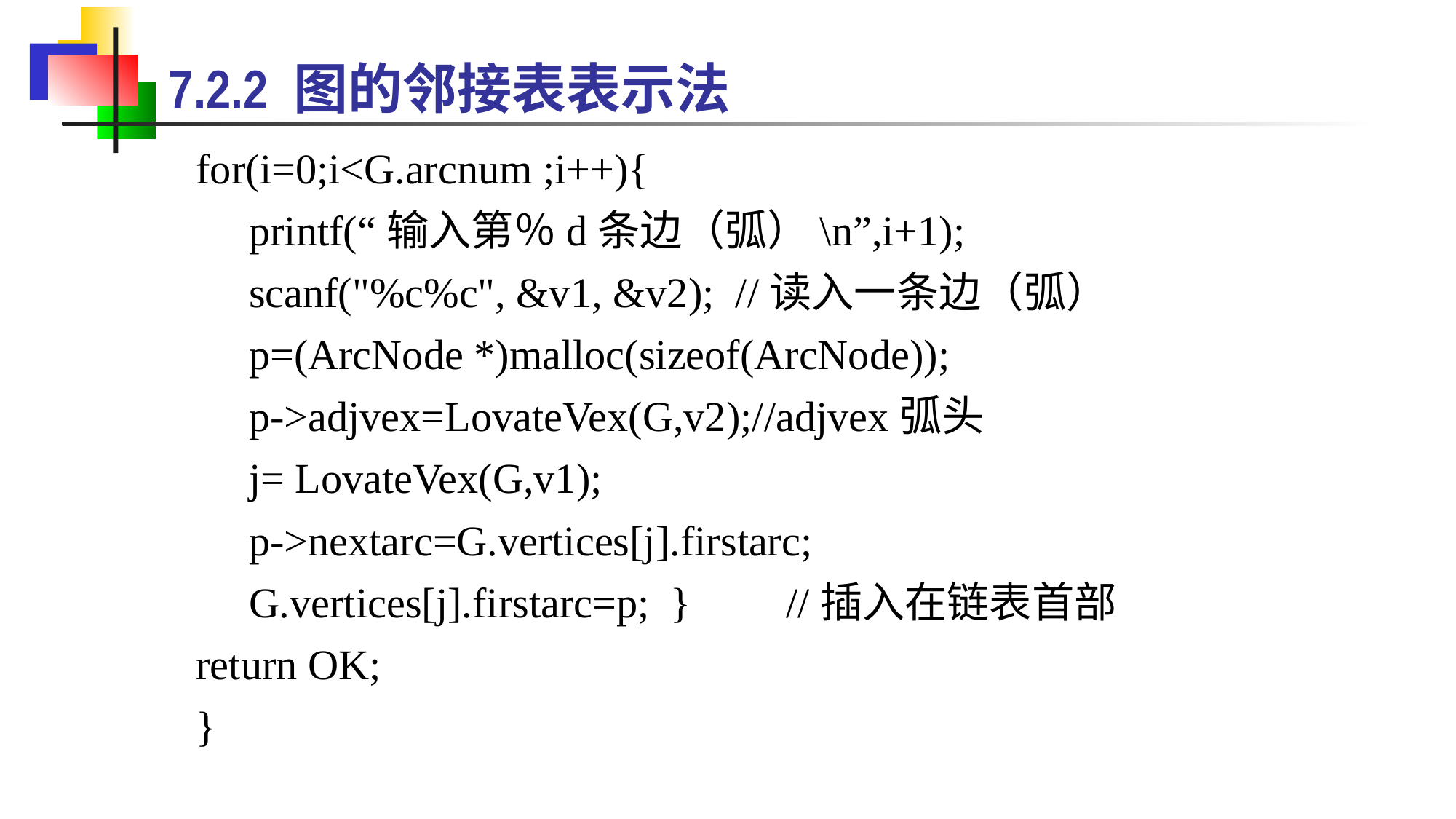

7.2.2 图的邻接表表示法
for(i=0;i<G.arcnum ;i++){
     printf(“输入第％d条边（弧）\n”,i+1);
     scanf("%c%c", &v1, &v2);  //读入一条边（弧）
     p=(ArcNode *)malloc(sizeof(ArcNode));
     p->adjvex=LovateVex(G,v2);//adjvex弧头
     j= LovateVex(G,v1);
     p->nextarc=G.vertices[j].firstarc;
     G.vertices[j].firstarc=p;  }         //插入在链表首部
return OK;
}